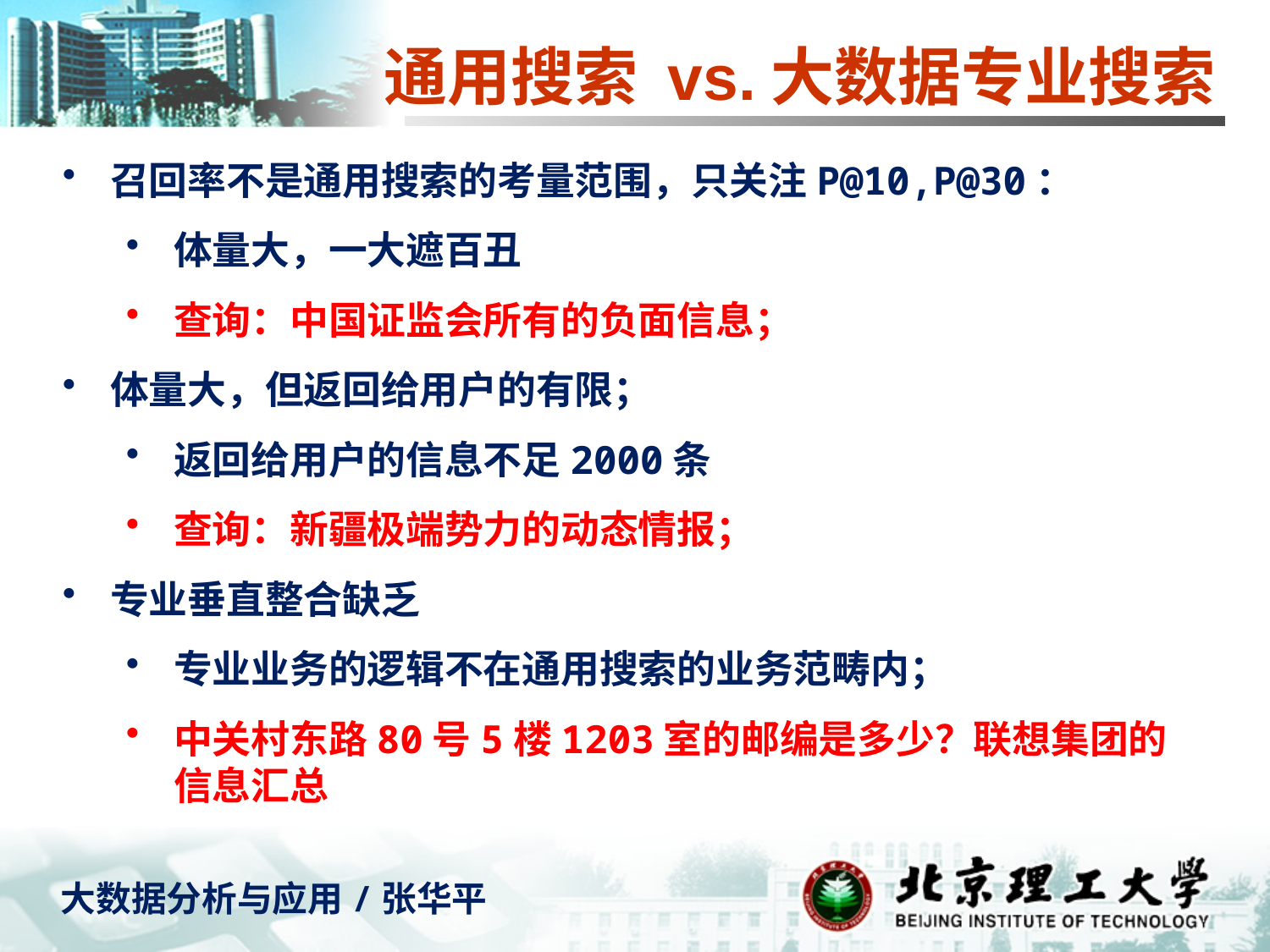

通用搜索 vs.大数据专业搜索
召回率不是通用搜索的考量范围，只关注P@10,P@30：
体量大，一大遮百丑
查询：中国证监会所有的负面信息；
体量大，但返回给用户的有限；
返回给用户的信息不足2000条
查询：新疆极端势力的动态情报；
专业垂直整合缺乏
专业业务的逻辑不在通用搜索的业务范畴内；
中关村东路80号5楼1203室的邮编是多少？联想集团的信息汇总